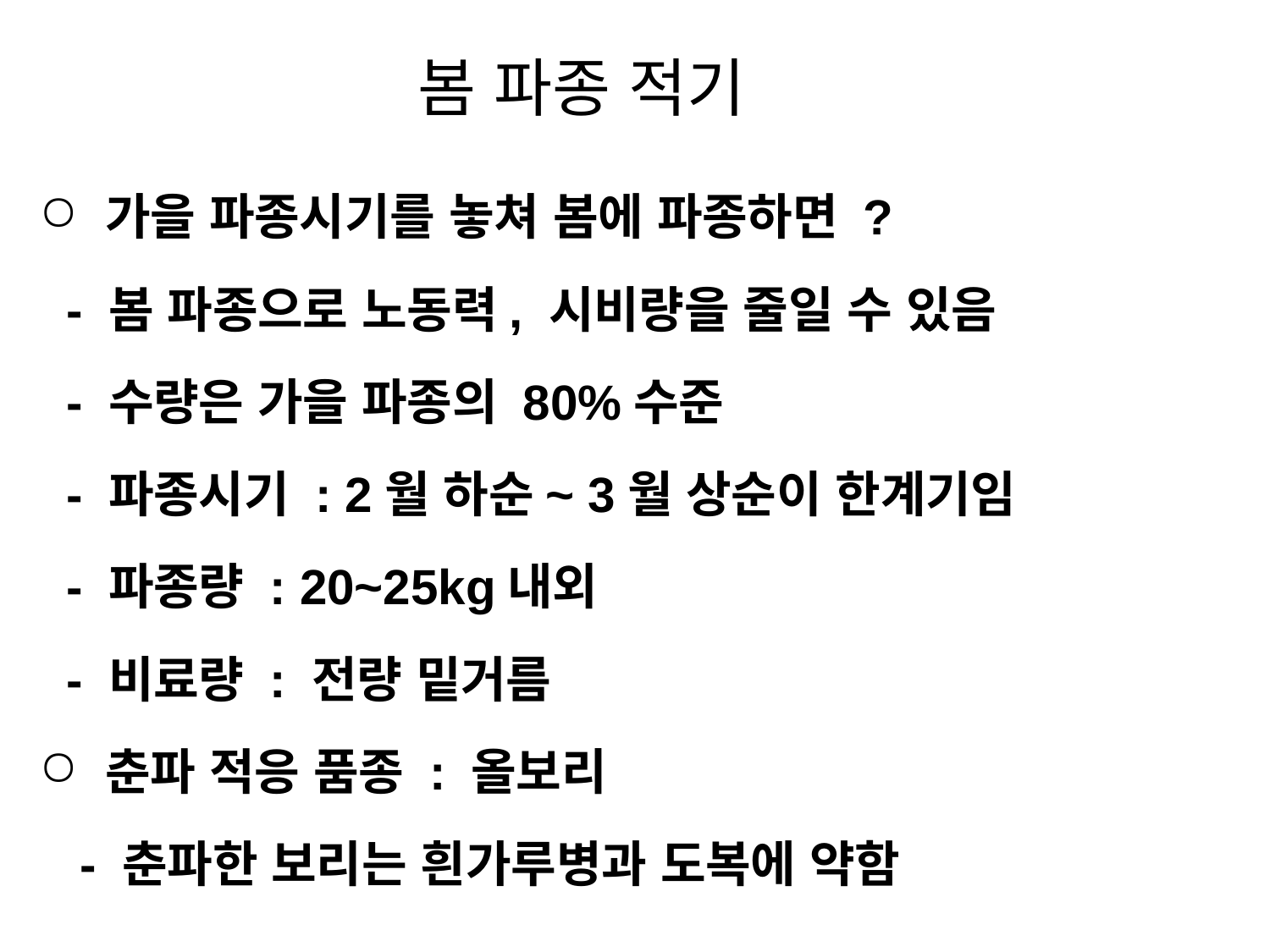

# 봄 파종 적기
가을 파종시기를 놓쳐 봄에 파종하면 ?
  - 봄 파종으로 노동력, 시비량을 줄일 수 있음
  - 수량은 가을 파종의 80%수준
  - 파종시기 : 2월 하순~ 3월 상순이 한계기임
  - 파종량 : 20~25kg내외
  - 비료량 : 전량 밑거름
춘파 적응 품종 : 올보리
   - 춘파한 보리는 흰가루병과 도복에 약함